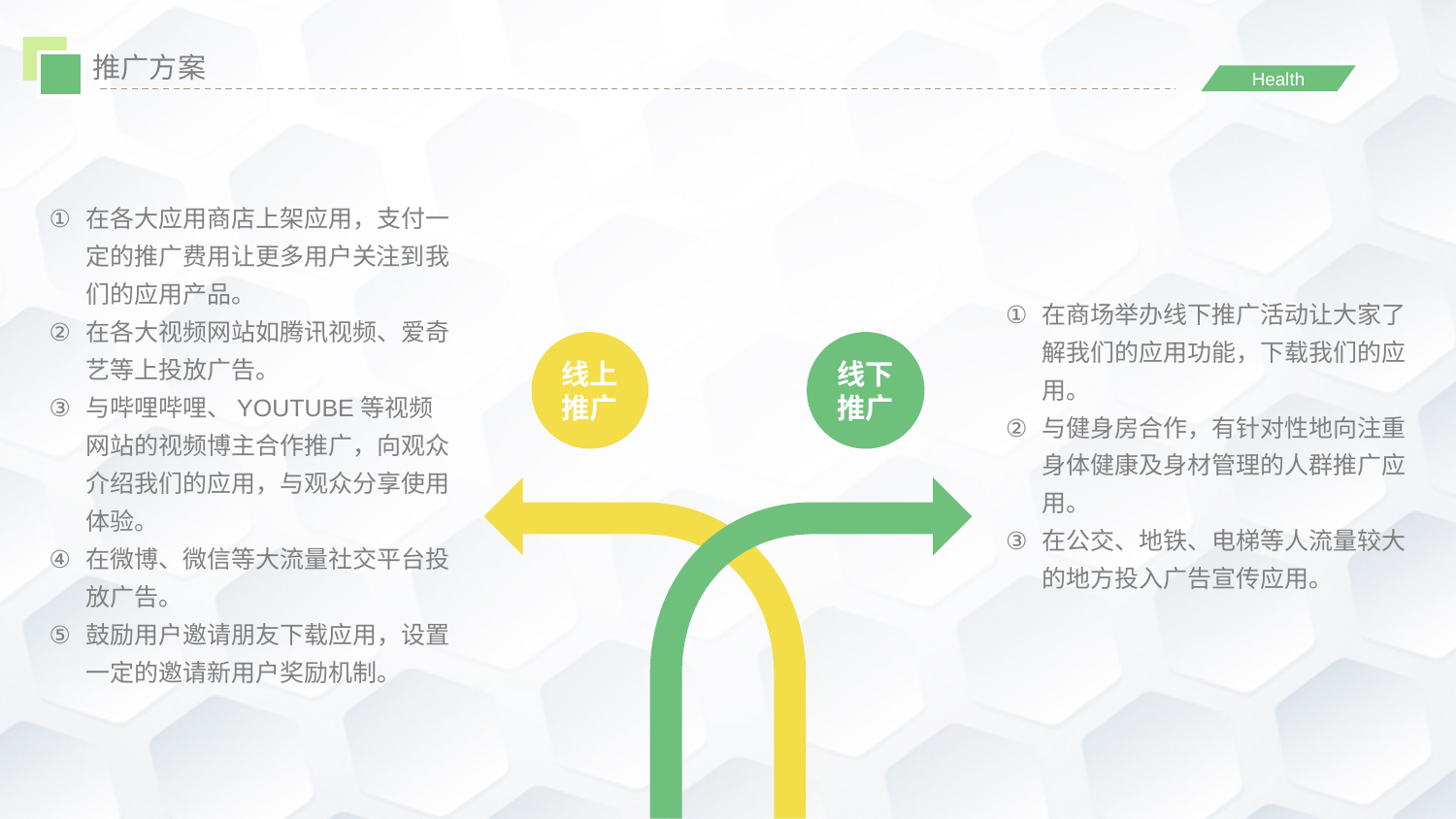

推广方案
在各大应用商店上架应用，支付一定的推广费用让更多用户关注到我们的应用产品。
在各大视频网站如腾讯视频、爱奇艺等上投放广告。
与哔哩哔哩、YOUTUBE等视频网站的视频博主合作推广，向观众介绍我们的应用，与观众分享使用体验。
在微博、微信等大流量社交平台投放广告。
鼓励用户邀请朋友下载应用，设置一定的邀请新用户奖励机制。
在商场举办线下推广活动让大家了解我们的应用功能，下载我们的应用。
与健身房合作，有针对性地向注重身体健康及身材管理的人群推广应用。
在公交、地铁、电梯等人流量较大的地方投入广告宣传应用。
线上
推广
线下
推广